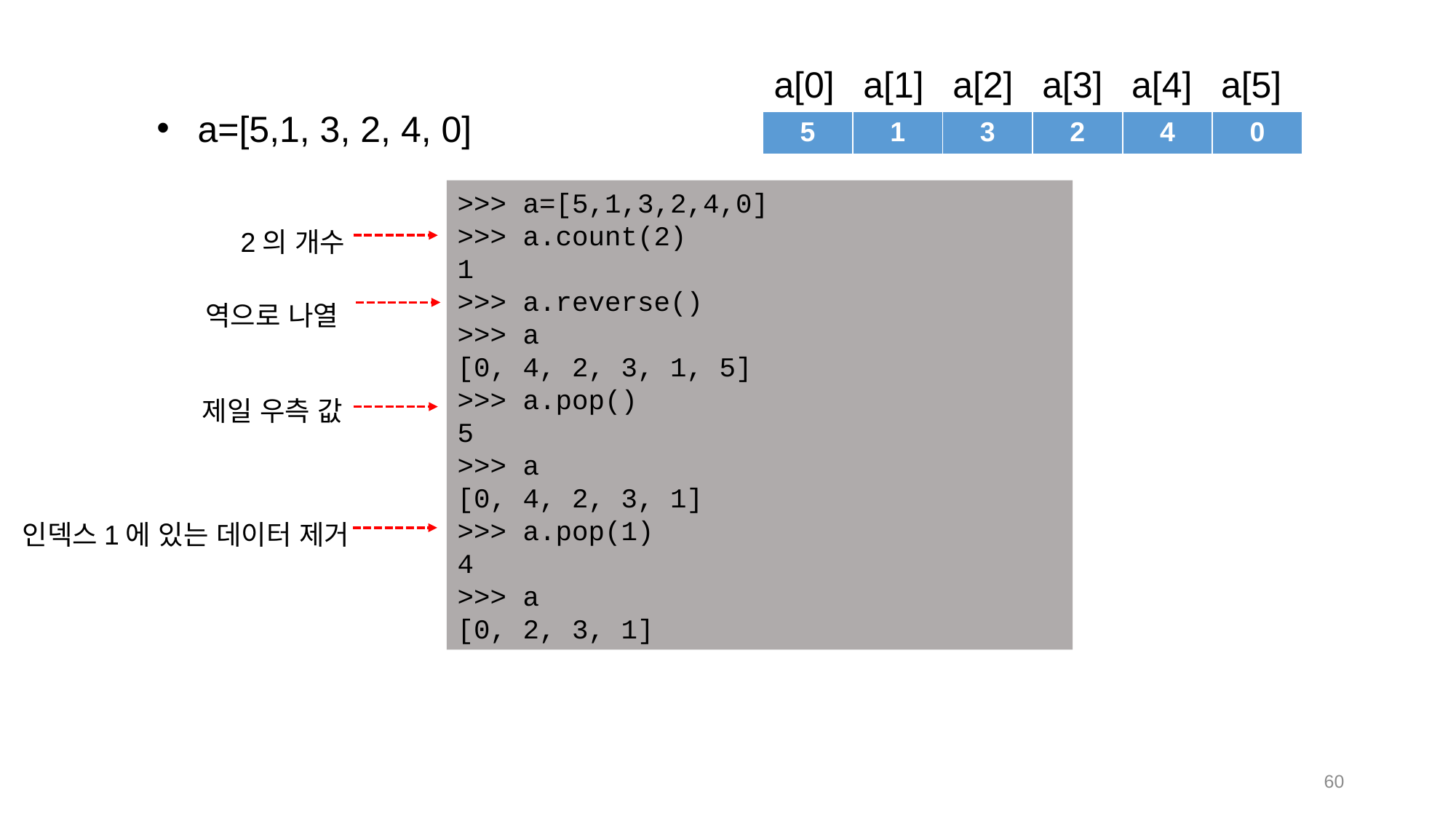

a[0]
a[1]
a[2]
a[3]
a[4]
a[5]
a=[5,1, 3, 2, 4, 0]
| 5 | 1 | 3 | 2 | 4 | 0 |
| --- | --- | --- | --- | --- | --- |
>>> a=[5,1,3,2,4,0]
>>> a.count(2)
1
>>> a.reverse()
>>> a
[0, 4, 2, 3, 1, 5]
>>> a.pop()
5
>>> a
[0, 4, 2, 3, 1]
>>> a.pop(1)
4
>>> a
[0, 2, 3, 1]
2의 개수
역으로 나열
제일 우측 값
인덱스1에 있는 데이터 제거
60